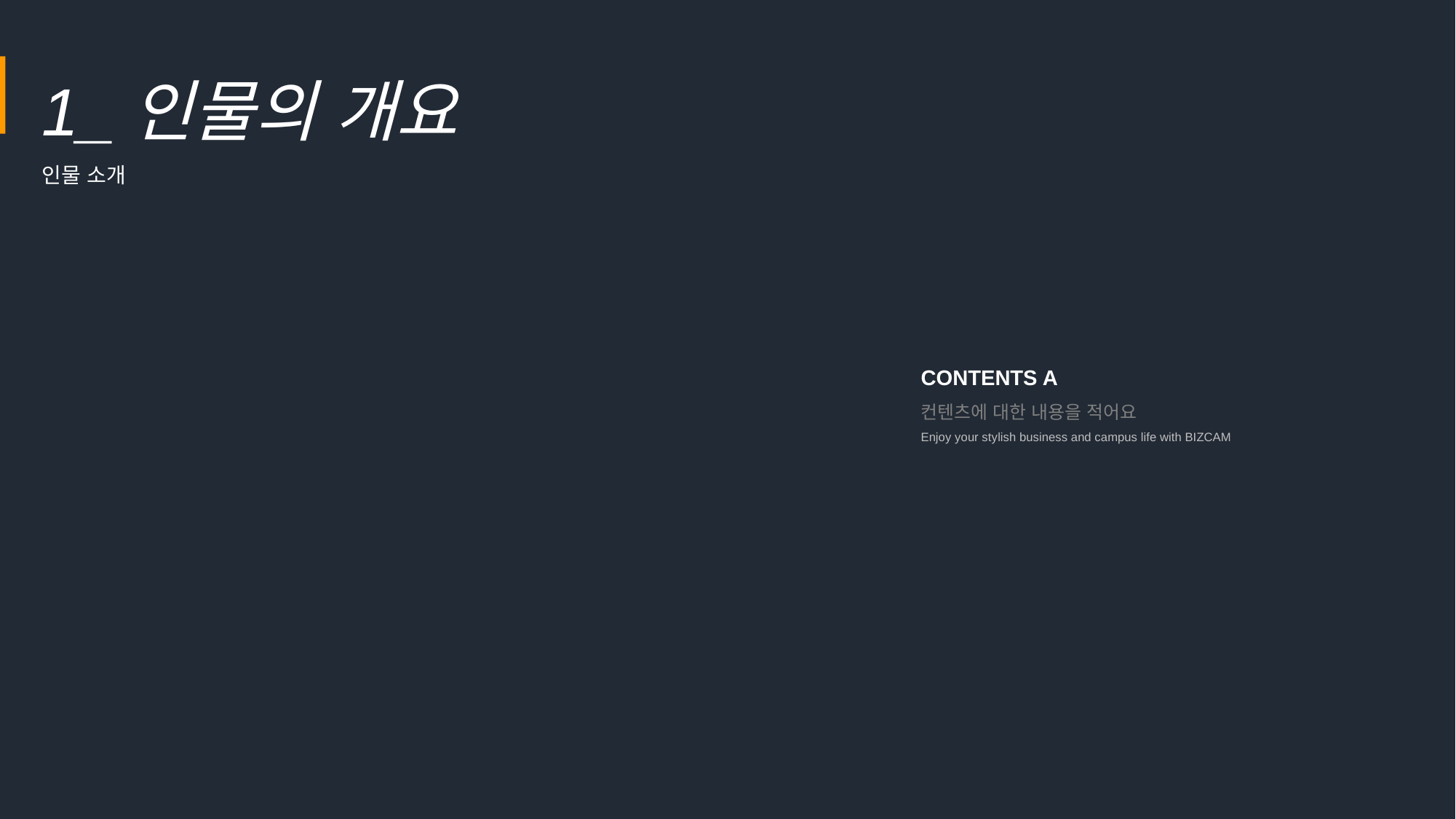

1_인물의 개요
인물 소개

CONTENTS A
컨텐츠에 대한 내용을 적어요
Enjoy your stylish business and campus life with BIZCAM